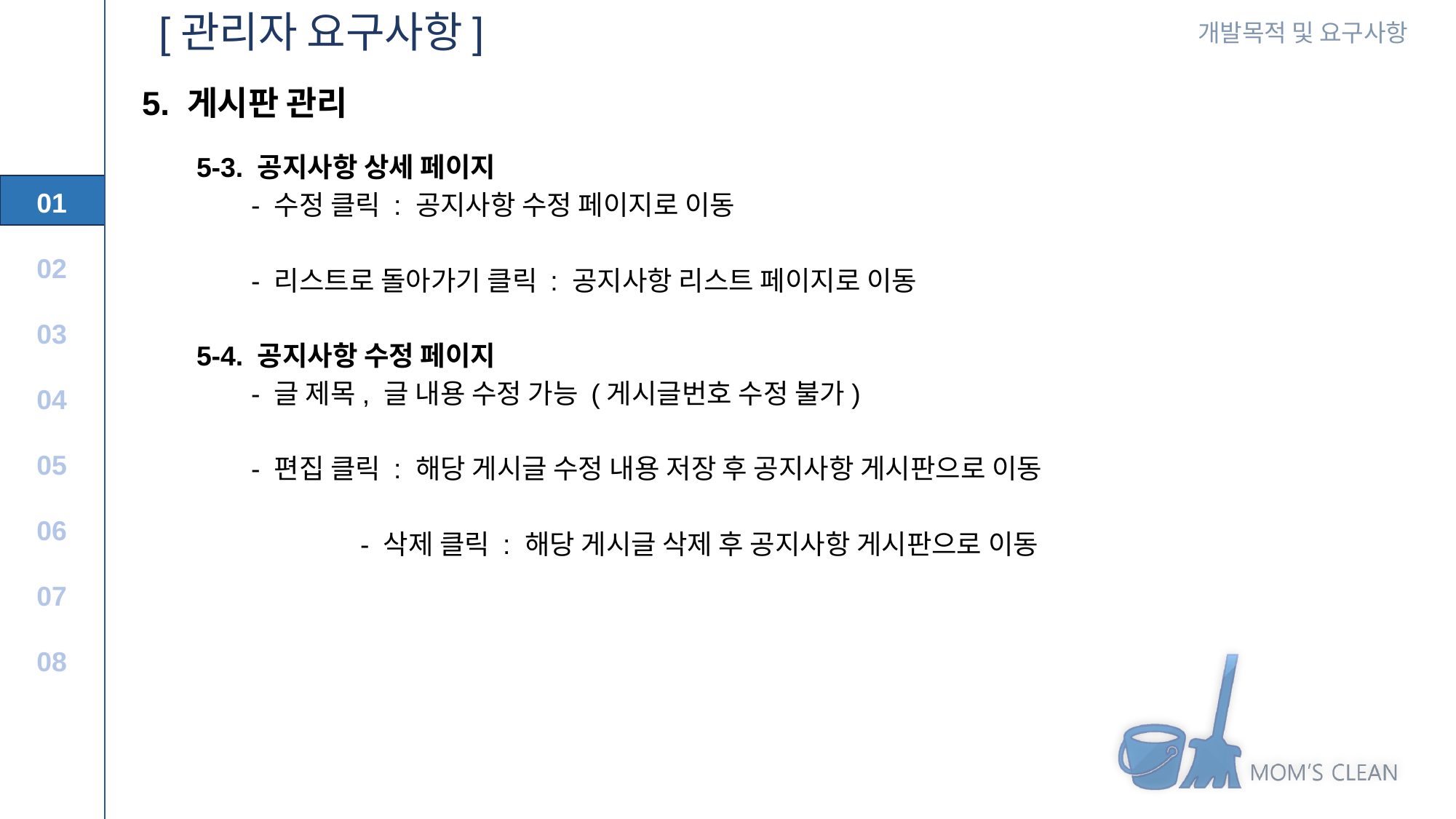

[관리자 요구사항]

5. 게시판 관리

5-3. 공지사항 상세 페이지
- 수정 클릭 : 공지사항 수정 페이지로 이동

- 리스트로 돌아가기 클릭 : 공지사항 리스트 페이지로 이동

5-4. 공지사항 수정 페이지
- 글 제목, 글 내용 수정 가능 (게시글번호 수정 불가)

- 편집 클릭 : 해당 게시글 수정 내용 저장 후 공지사항 게시판으로 이동

		- 삭제 클릭 : 해당 게시글 삭제 후 공지사항 게시판으로 이동